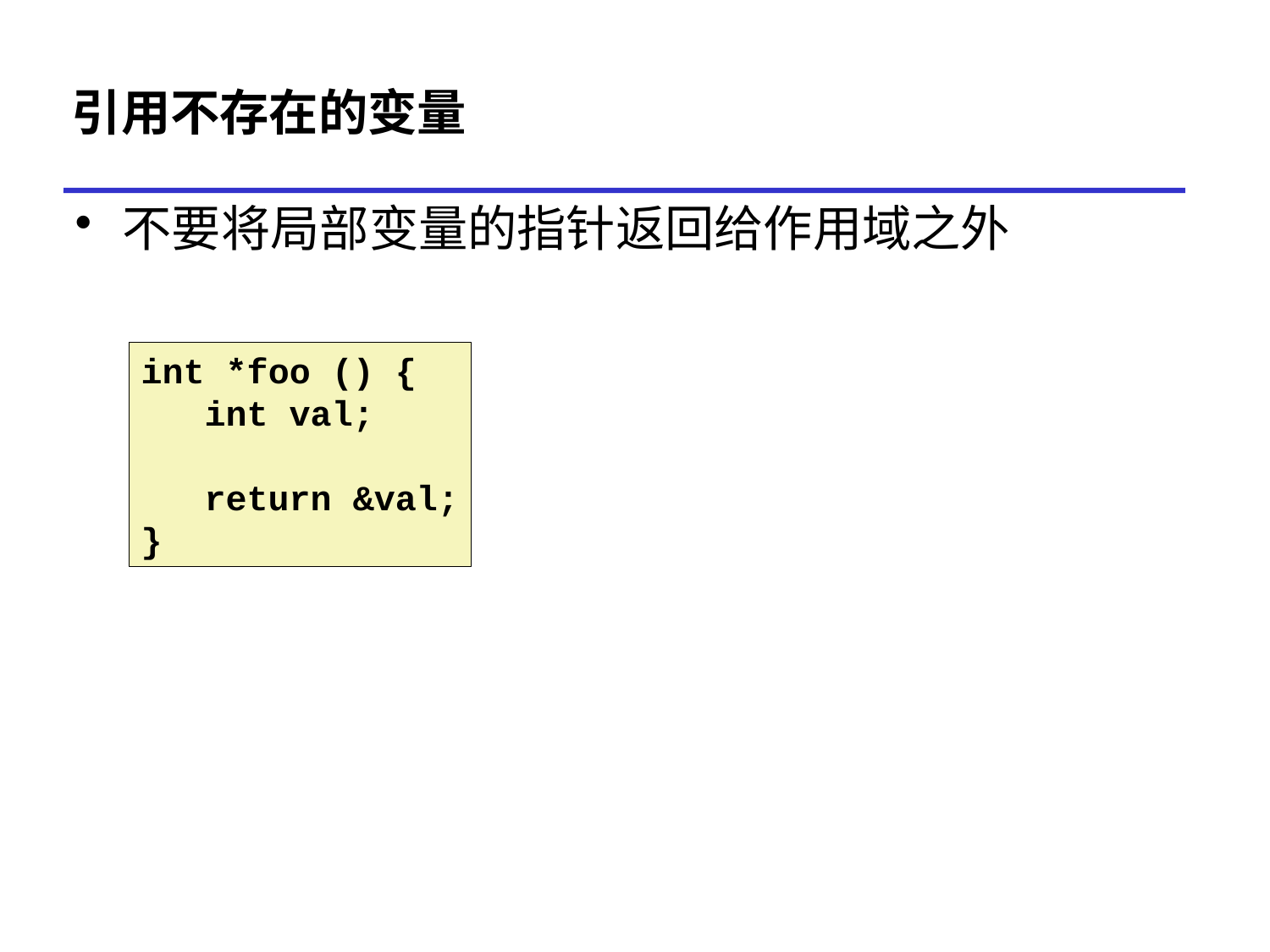

# 引用不存在的变量
不要将局部变量的指针返回给作用域之外
int *foo () {
   int val;

   return &val;
}